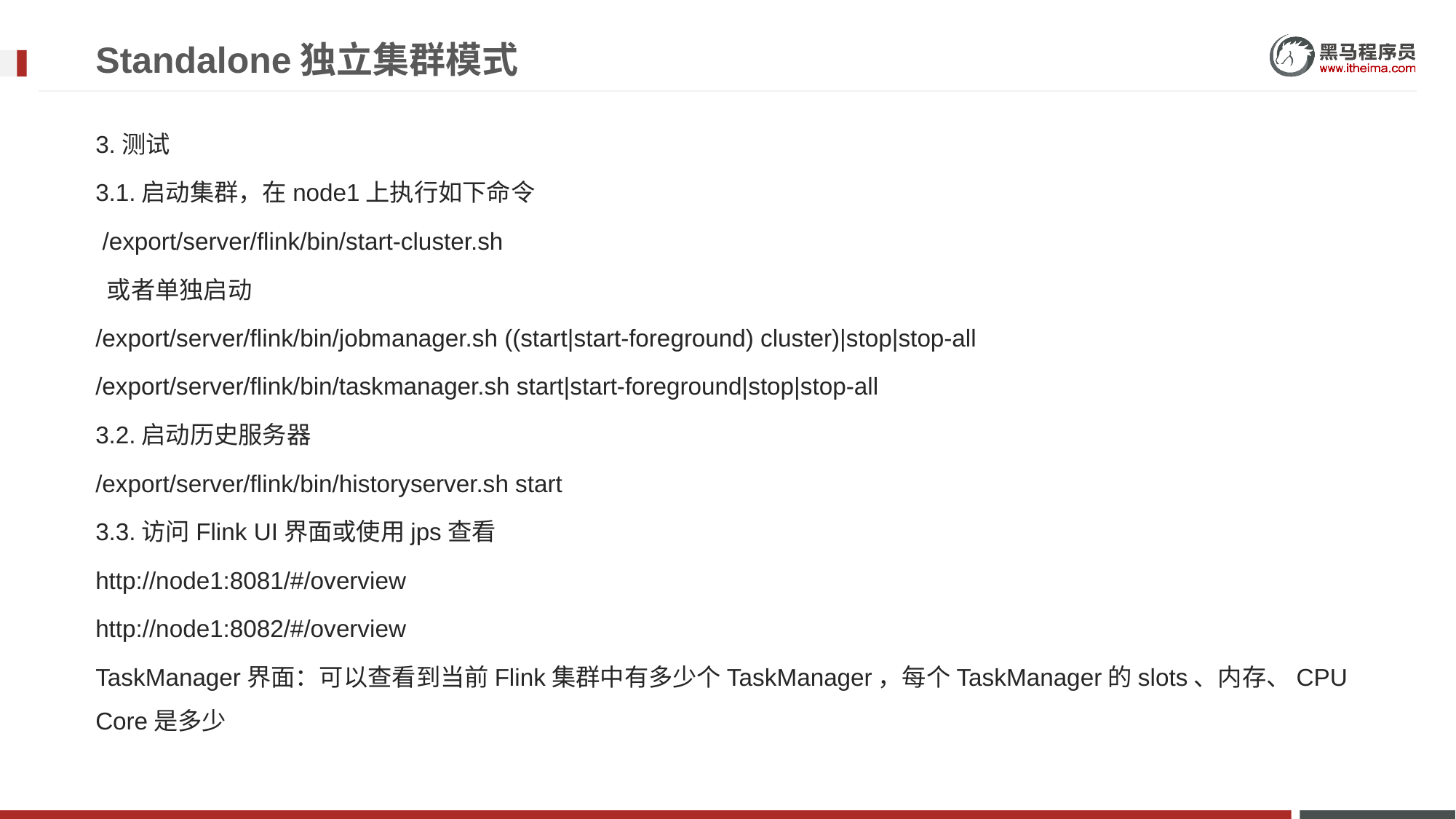

# Standalone独立集群模式
3.测试
3.1.启动集群，在node1上执行如下命令
 /export/server/flink/bin/start-cluster.sh
 或者单独启动
/export/server/flink/bin/jobmanager.sh ((start|start-foreground) cluster)|stop|stop-all
/export/server/flink/bin/taskmanager.sh start|start-foreground|stop|stop-all
3.2.启动历史服务器
/export/server/flink/bin/historyserver.sh start
3.3.访问Flink UI界面或使用jps查看
http://node1:8081/#/overview
http://node1:8082/#/overview
TaskManager界面：可以查看到当前Flink集群中有多少个TaskManager，每个TaskManager的slots、内存、CPU Core是多少